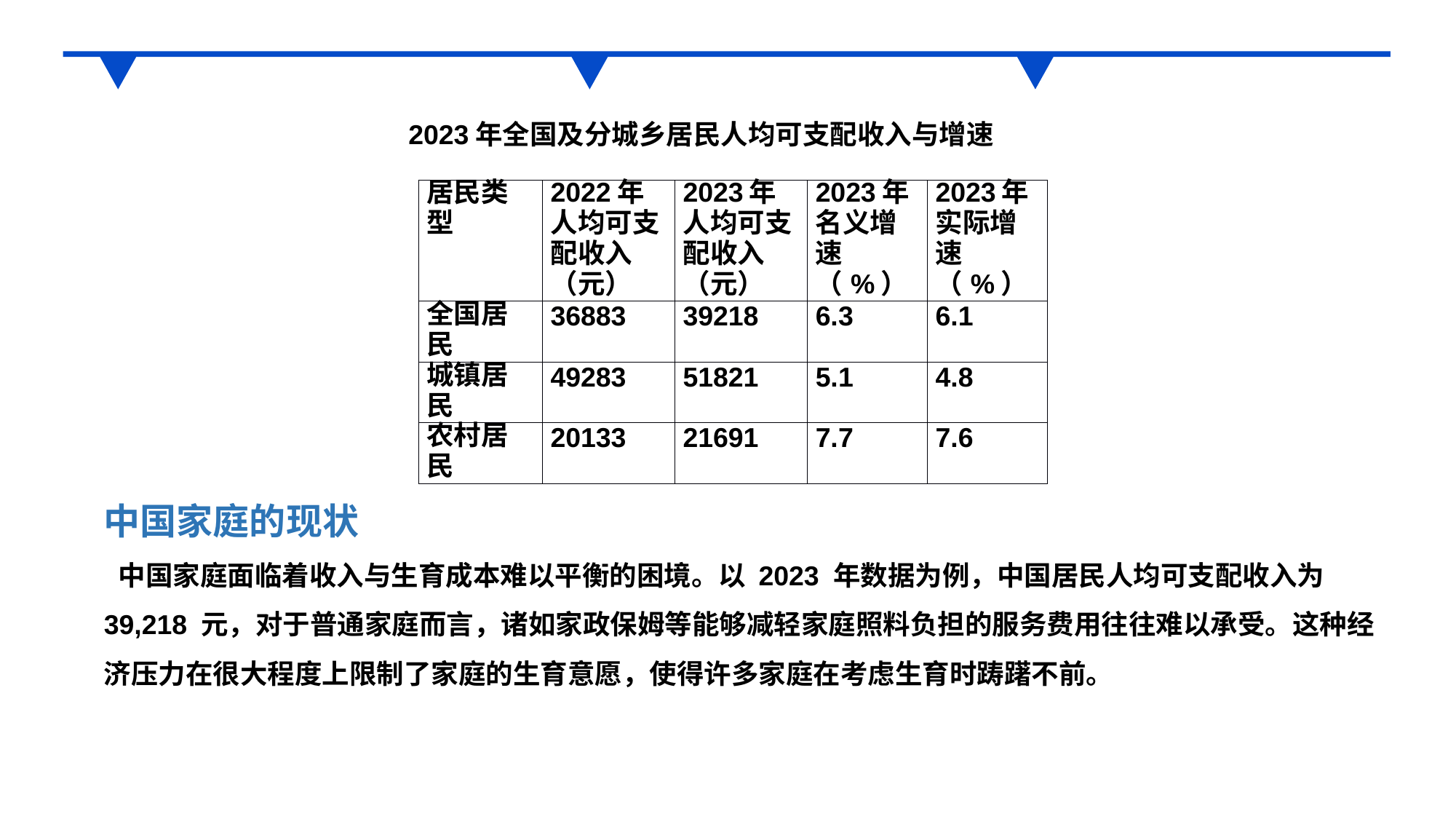

2023年全国及分城乡居民人均可支配收入与增速
| 居民类型 | 2022年人均可支配收入（元） | 2023年人均可支配收入（元） | 2023年名义增速（%） | 2023年实际增速（%） |
| --- | --- | --- | --- | --- |
| 全国居民 | 36883 | 39218 | 6.3 | 6.1 |
| 城镇居民 | 49283 | 51821 | 5.1 | 4.8 |
| 农村居民 | 20133 | 21691 | 7.7 | 7.6 |
中国家庭的现状
  中国家庭面临着收入与生育成本难以平衡的困境。以 2023 年数据为例，中国居民人均可支配收入为 39,218 元，对于普通家庭而言，诸如家政保姆等能够减轻家庭照料负担的服务费用往往难以承受。这种经济压力在很大程度上限制了家庭的生育意愿，使得许多家庭在考虑生育时踌躇不前。